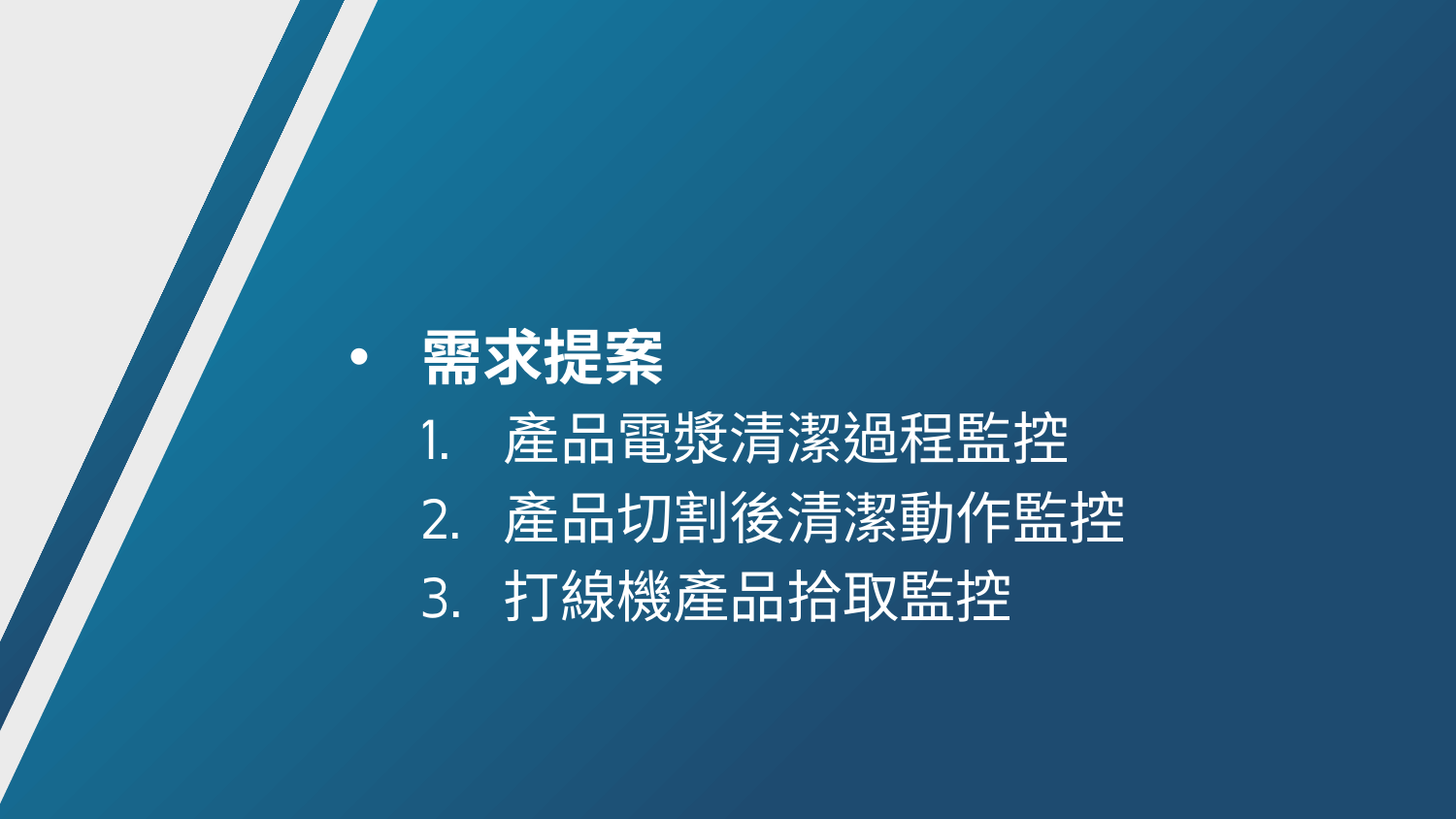

需求提案
產品電漿清潔過程監控
產品切割後清潔動作監控
打線機產品拾取監控